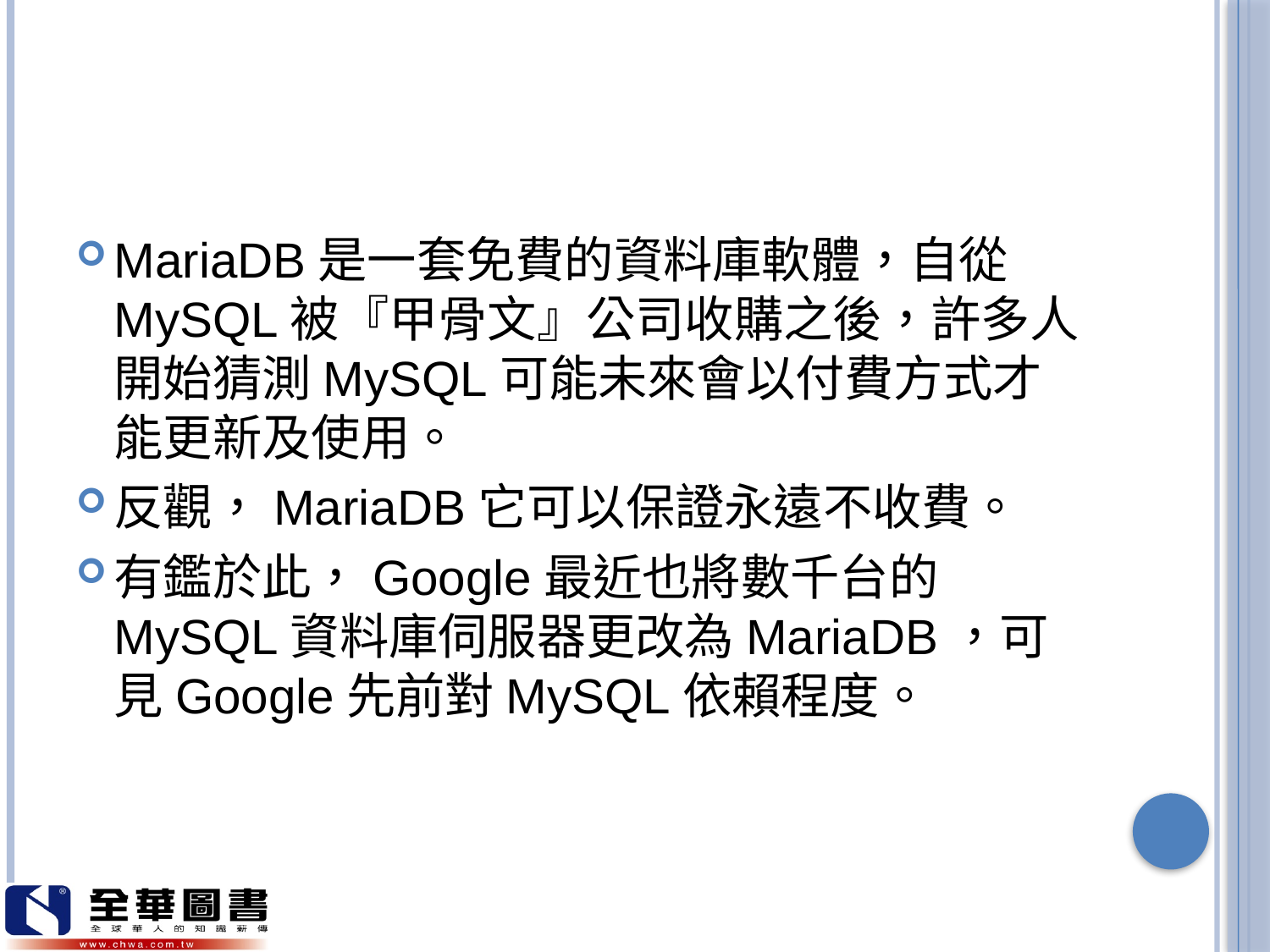

#
MariaDB是一套免費的資料庫軟體，自從MySQL被『甲骨文』公司收購之後，許多人開始猜測MySQL可能未來會以付費方式才能更新及使用。
反觀，MariaDB它可以保證永遠不收費。
有鑑於此，Google最近也將數千台的MySQL資料庫伺服器更改為MariaDB，可見Google先前對MySQL依賴程度。